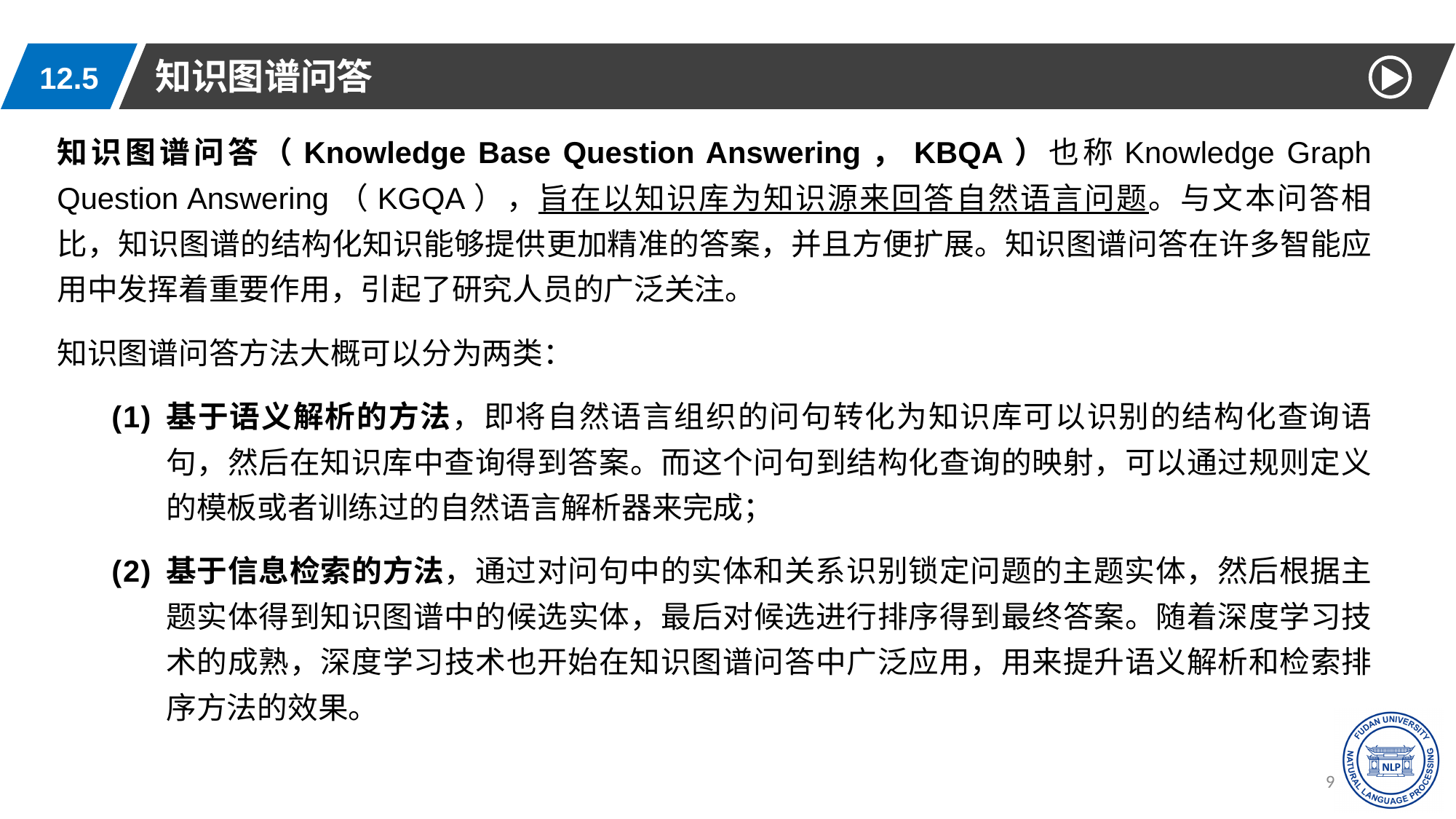

知识图谱问答
12.5

知识图谱问答（Knowledge Base Question Answering，KBQA）也称Knowledge Graph Question Answering（KGQA），旨在以知识库为知识源来回答自然语言问题。与文本问答相比，知识图谱的结构化知识能够提供更加精准的答案，并且方便扩展。知识图谱问答在许多智能应用中发挥着重要作用，引起了研究人员的广泛关注。
知识图谱问答方法大概可以分为两类：
基于语义解析的方法，即将自然语言组织的问句转化为知识库可以识别的结构化查询语句，然后在知识库中查询得到答案。而这个问句到结构化查询的映射，可以通过规则定义的模板或者训练过的自然语言解析器来完成；
基于信息检索的方法，通过对问句中的实体和关系识别锁定问题的主题实体，然后根据主题实体得到知识图谱中的候选实体，最后对候选进行排序得到最终答案。随着深度学习技术的成熟，深度学习技术也开始在知识图谱问答中广泛应用，用来提升语义解析和检索排序方法的效果。
90